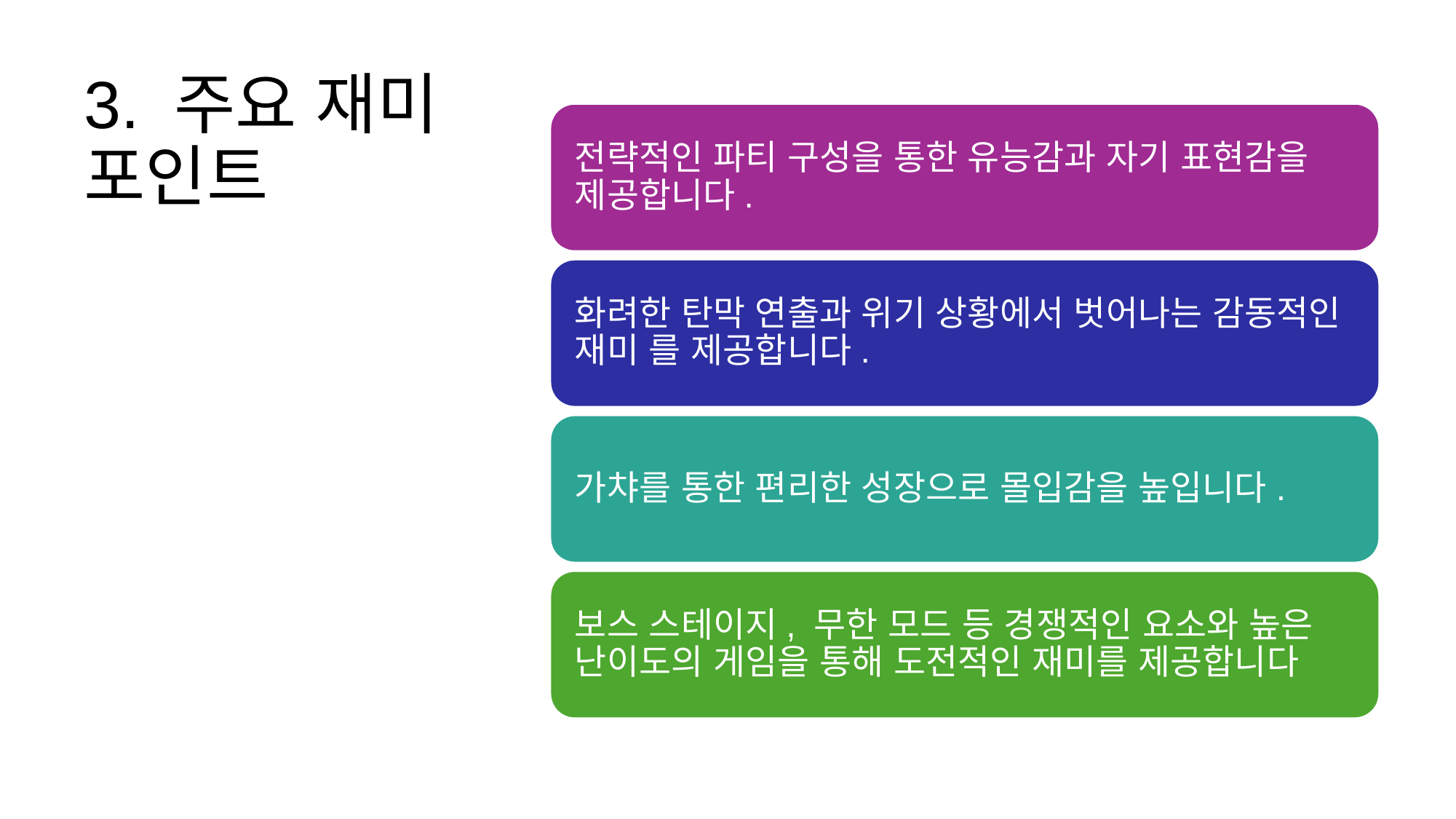

# 3. 주요 재미 포인트
전략적인 파티 구성을 통한 유능감과 자기 표현감을 제공합니다.
화려한 탄막 연출과 위기 상황에서 벗어나는 감동적인 재미 를 제공합니다.
가챠를 통한 편리한 성장으로 몰입감을 높입니다.
보스 스테이지, 무한 모드 등 경쟁적인 요소와 높은 난이도의 게임을 통해 도전적인 재미를 제공합니다